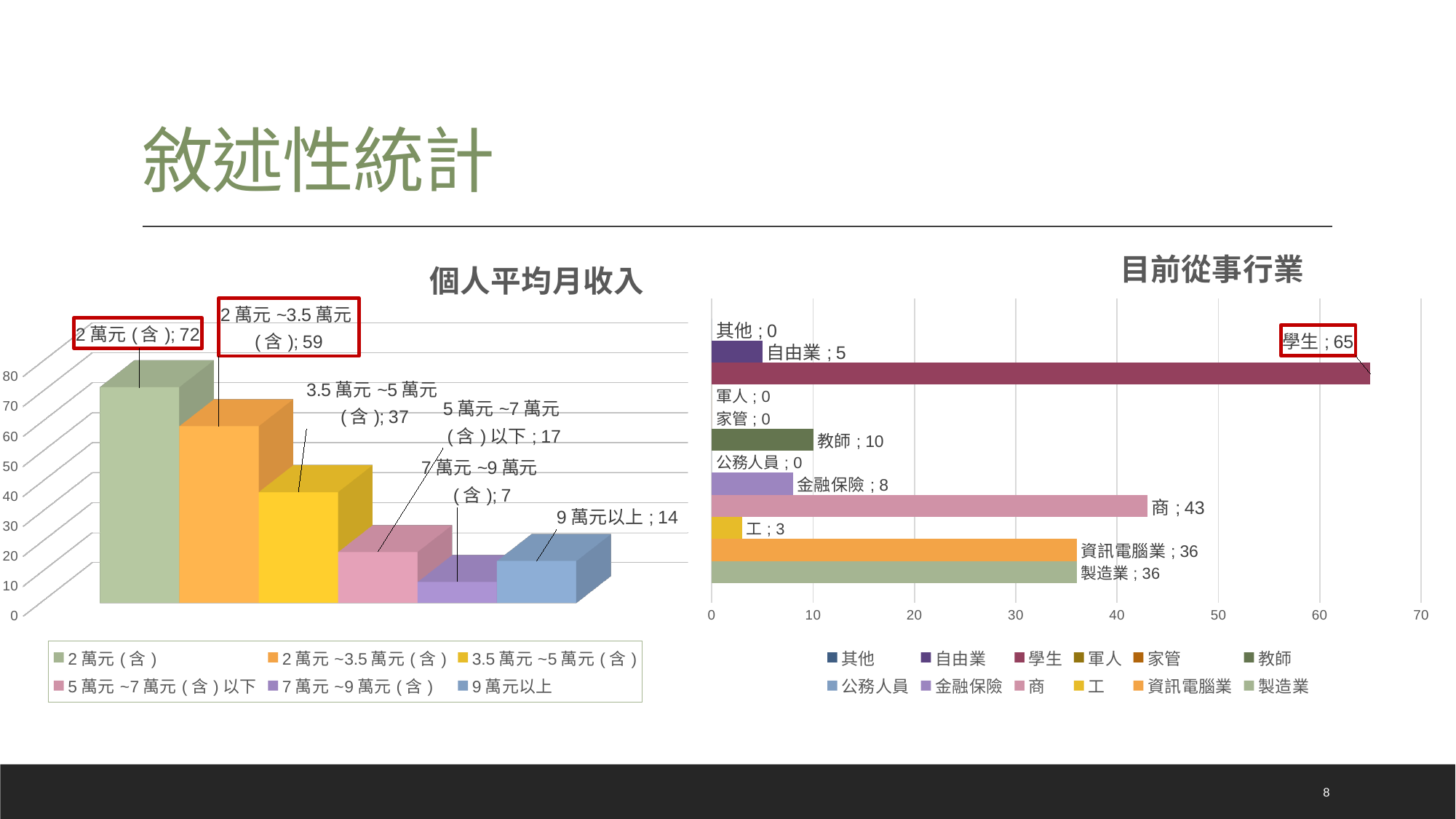

# 敘述性統計

### Chart: 目前從事行業

| Category | 製造業 | 資訊電腦業 | 工 | 商 | 金融保險 | 公務人員 | 教師 | 家管 | 軍人 | 學生 | 自由業 | 其他 |
|---|---|---|---|---|---|---|---|---|---|---|---|---|
| 次數 | 36.0 | 36.0 | 3.0 | 43.0 | 8.0 | 0.0 | 10.0 | 0.0 | 0.0 | 65.0 | 5.0 | 0.0 |

[unsupported chart]

8